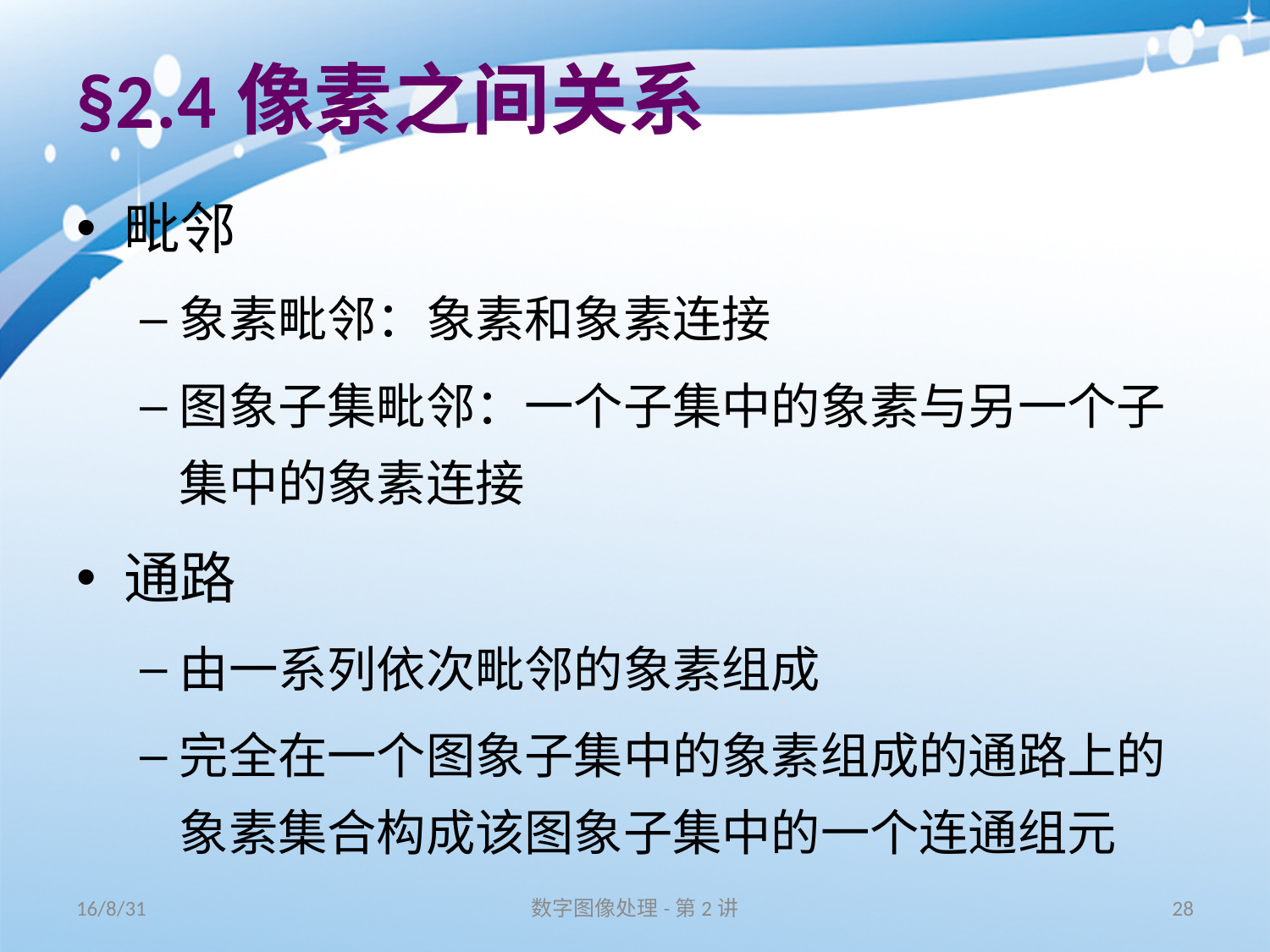

# §2.4像素之间关系
毗邻
象素毗邻：象素和象素连接
图象子集毗邻：一个子集中的象素与另一个子集中的象素连接
通路
由一系列依次毗邻的象素组成
完全在一个图象子集中的象素组成的通路上的象素集合构成该图象子集中的一个连通组元

16/8/31
数字图像处理-第2讲
28